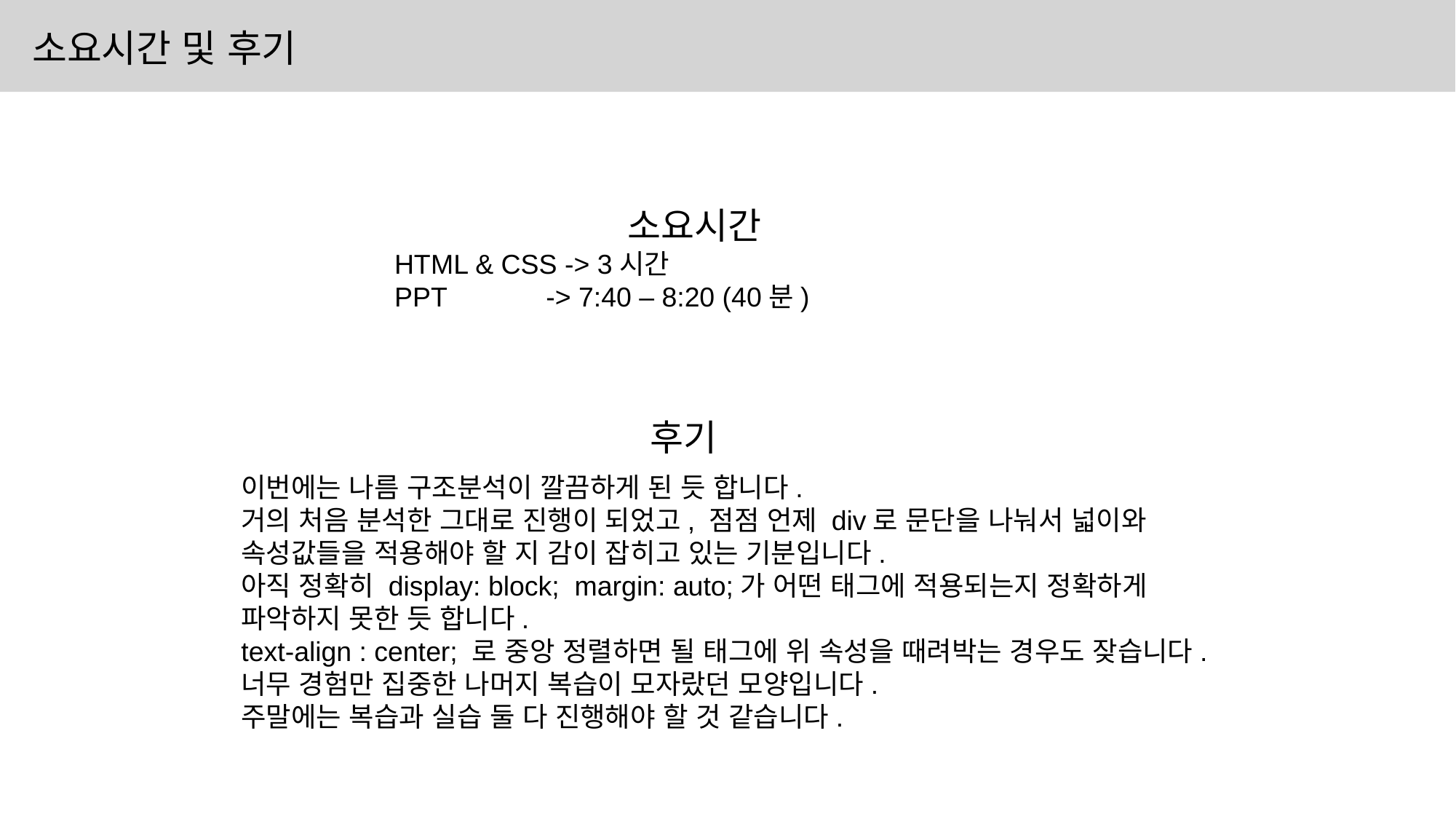

소요시간 및 후기
소요시간
HTML & CSS -> 3시간
PPT             -> 7:40 – 8:20 (40분)

후기
이번에는 나름 구조분석이 깔끔하게 된 듯 합니다.
거의 처음 분석한 그대로 진행이 되었고, 점점 언제 div로 문단을 나눠서 넓이와 속성값들을 적용해야 할 지 감이 잡히고 있는 기분입니다.
아직 정확히 display: block;  margin: auto;가 어떤 태그에 적용되는지 정확하게 파악하지 못한 듯 합니다.
text-align : center; 로 중앙 정렬하면 될 태그에 위 속성을 때려박는 경우도 잦습니다.
너무 경험만 집중한 나머지 복습이 모자랐던 모양입니다.
주말에는 복습과 실습 둘 다 진행해야 할 것 같습니다.